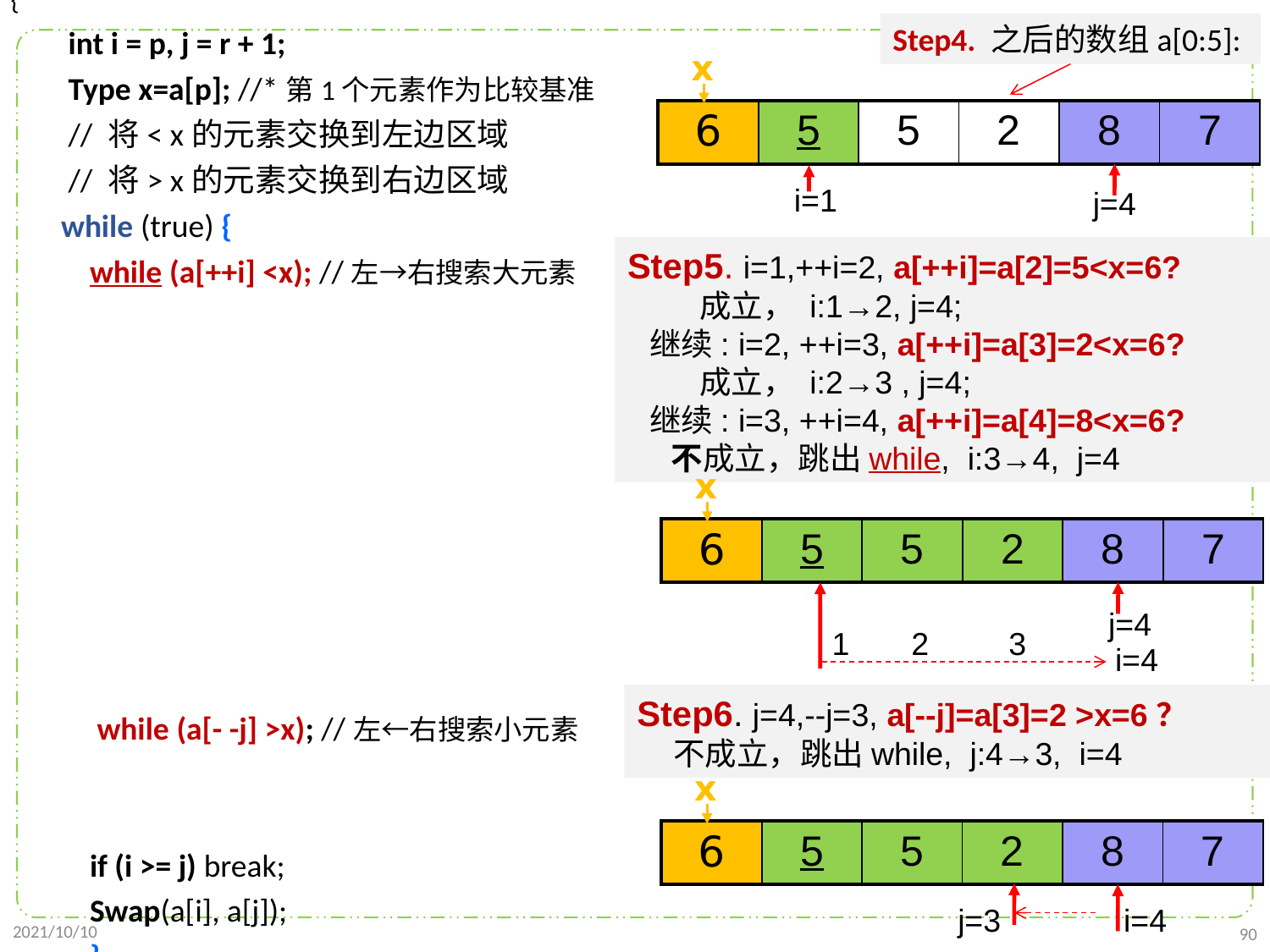

template<class Type>
int Partition (Type a[], int p, int r)
{
        int i = p, j = r + 1;
        Type x=a[p]; //*第1个元素作为比较基准
        // 将< x的元素交换到左边区域
        // 将> x的元素交换到右边区域
       while (true) {
           while (a[++i] <x); //左→右搜索大元素

            while (a[- -j] >x); //左←右搜索小元素

           if (i >= j) break;
           Swap(a[i], a[j]);
           }

       a[p] = a[j];
       a[j] = x;
       return j;
}
Step4. 之后的数组a[0:5]:
x
| 6 | 5 | 5 | 2 | 8 | 7 |
| --- | --- | --- | --- | --- | --- |

i=1
j=4
Step5. i=1,++i=2, a[++i]=a[2]=5<x=6?
         成立， i:1→2, j=4;
  继续: i=2, ++i=3, a[++i]=a[3]=2<x=6?
         成立， i:2→3 , j=4;
  继续: i=3, ++i=4, a[++i]=a[4]=8<x=6?
     不成立，跳出while,  i:3→4,  j=4
x
| 6 | 5 | 5 | 2 | 8 | 7 |
| --- | --- | --- | --- | --- | --- |

j=4
1       2         3
i=4
Step6. j=4,--j=3, a[--j]=a[3]=2 >x=6？
    不成立，跳出while,  j:4→3,  i=4
x
| 6 | 5 | 5 | 2 | 8 | 7 |
| --- | --- | --- | --- | --- | --- |

j=3
i=4

2021/10/10
90